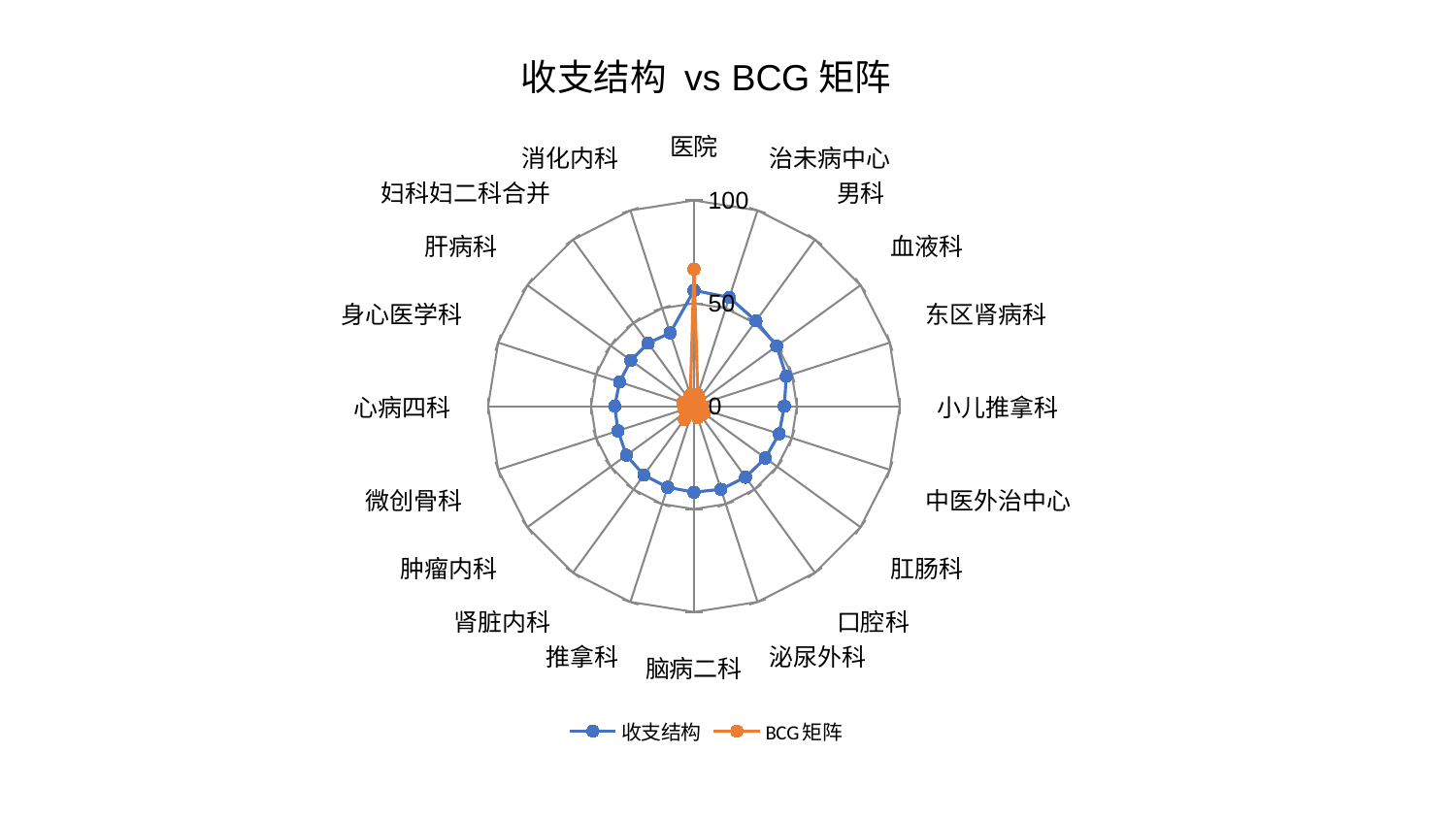

### Chart: 收支结构 vs BCG矩阵

| Category | 收支结构 | BCG矩阵 |
|---|---|---|
| 医院 | 56.24436179971337 | 66.61257989874575 |
| 治未病中心 | 55.5594107455046 | 5.954485720245749 |
| 男科 | 51.21173427015644 | 4.400852856431609 |
| 血液科 | 49.723882049658634 | 1.8124077071211389 |
| 东区肾病科 | 47.133667079857986 | 2.8729227260032406 |
| 小儿推拿科 | 43.91111629974618 | 4.055252273042965 |
| 中医外治中心 | 43.483067166024476 | 3.702562296531902 |
| 肛肠科 | 42.87947547453093 | 5.97191012230853 |
| 口腔科 | 42.655264624939726 | 4.330568874795732 |
| 泌尿外科 | 42.46374406257763 | 5.8808673954004345 |
| 脑病二科 | 41.81332266595146 | 1.9932614544318241 |
| 推拿科 | 41.446860663986314 | 3.711695744901122 |
| 肾脏内科 | 41.41211627985942 | 7.9447947048677126 |
| 肿瘤内科 | 40.57291323414782 | 1.0244674994333303 |
| 微创骨科 | 38.80784923805758 | 4.908079025642582 |
| 心病四科 | 38.5054973761996 | 4.106888440085829 |
| 身心医学科 | 37.99518134590964 | 5.695036471857544 |
| 肝病科 | 37.92024036502474 | 4.024519901024069 |
| 妇科妇二科合并 | 37.84002322683784 | 2.636966321316612 |
| 消化内科 | 37.44063292969447 | 5.737598069153124 |
73